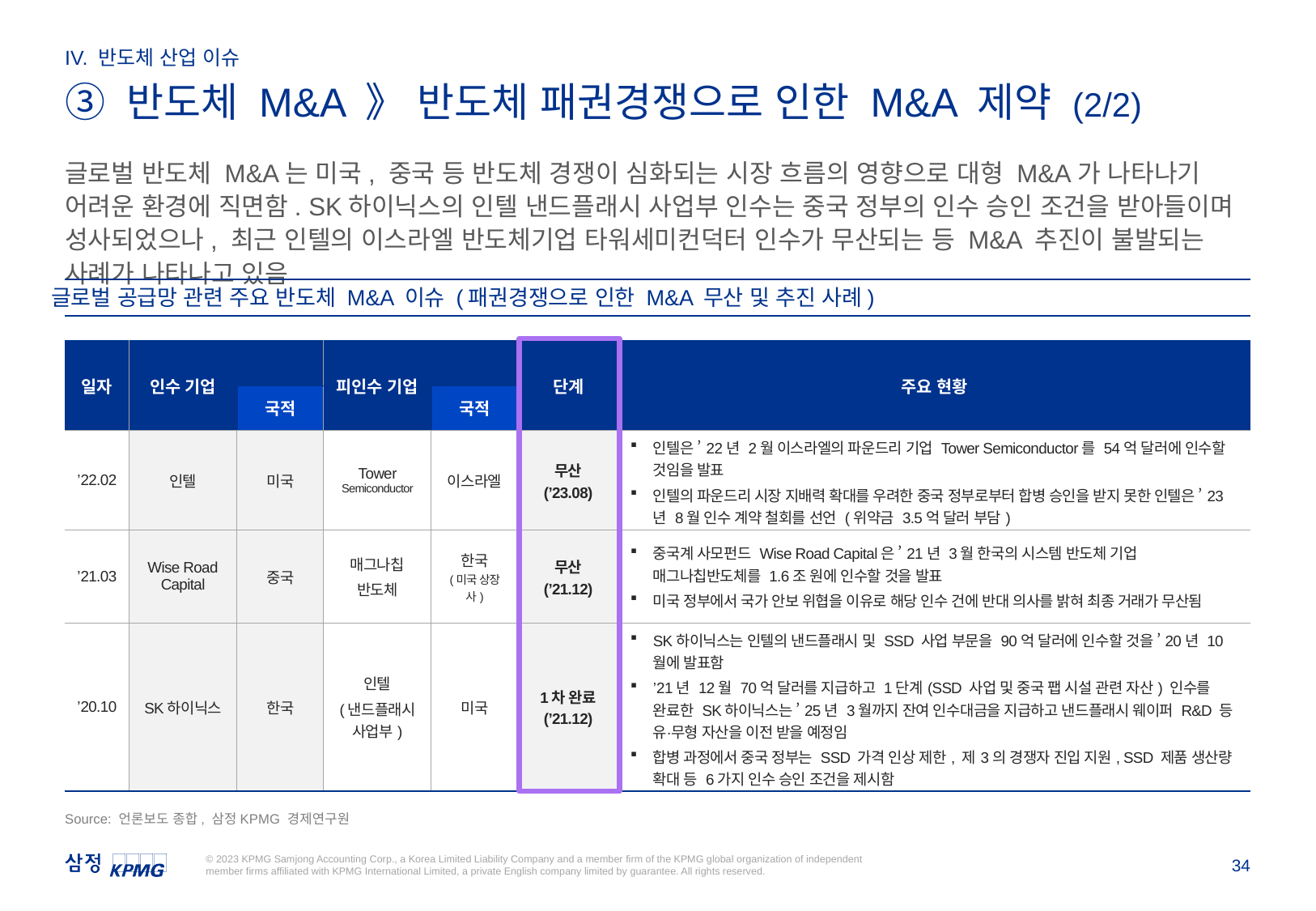

IV. 반도체 산업 이슈
③ 반도체 M&A 》 반도체 패권경쟁으로 인한 M&A 제약 (2/2)
글로벌 반도체 M&A는 미국, 중국 등 반도체 경쟁이 심화되는 시장 흐름의 영향으로 대형 M&A가 나타나기 어려운 환경에 직면함. SK하이닉스의 인텔 낸드플래시 사업부 인수는 중국 정부의 인수 승인 조건을 받아들이며 성사되었으나, 최근 인텔의 이스라엘 반도체기업 타워세미컨덕터 인수가 무산되는 등 M&A 추진이 불발되는 사례가 나타나고 있음
글로벌 공급망 관련 주요 반도체 M&A 이슈 (패권경쟁으로 인한 M&A 무산 및 추진 사례)

| 일자 | 인수 기업 |  | 피인수 기업 |  | 단계 | 주요 현황 |
| --- | --- | --- | --- | --- | --- | --- |
|  |  | 국적 |  | 국적 |  |  |
| ’22.02 | 인텔 | 미국 | Tower Semiconductor | 이스라엘 | 무산 (’23.08) | 인텔은 ’22년 2월 이스라엘의 파운드리 기업 Tower Semiconductor를 54억 달러에 인수할 것임을 발표 인텔의 파운드리 시장 지배력 확대를 우려한 중국 정부로부터 합병 승인을 받지 못한 인텔은 ’23년 8월 인수 계약 철회를 선언 (위약금 3.5억 달러 부담) |
| ’21.03 | Wise Road Capital | 중국 | 매그나칩 반도체 | 한국 (미국 상장사) | 무산 (’21.12) | 중국계 사모펀드 Wise Road Capital은 ’21년 3월 한국의 시스템 반도체 기업 매그나칩반도체를 1.6조 원에 인수할 것을 발표 미국 정부에서 국가 안보 위협을 이유로 해당 인수 건에 반대 의사를 밝혀 최종 거래가 무산됨 |
| ’20.10 | SK하이닉스 | 한국 | 인텔 (낸드플래시 사업부) | 미국 | 1차 완료 (’21.12) | SK하이닉스는 인텔의 낸드플래시 및 SSD 사업 부문을 90억 달러에 인수할 것을 ’20년 10월에 발표함 ’21년 12월 70억 달러를 지급하고 1단계(SSD 사업 및 중국 팹 시설 관련 자산) 인수를 완료한 SK하이닉스는 ’25년 3월까지 잔여 인수대금을 지급하고 낸드플래시 웨이퍼 R&D 등 유∙무형 자산을 이전 받을 예정임 합병 과정에서 중국 정부는 SSD 가격 인상 제한, 제3의 경쟁자 진입 지원, SSD 제품 생산량 확대 등 6가지 인수 승인 조건을 제시함 |
Source: 언론보도 종합, 삼정KPMG 경제연구원